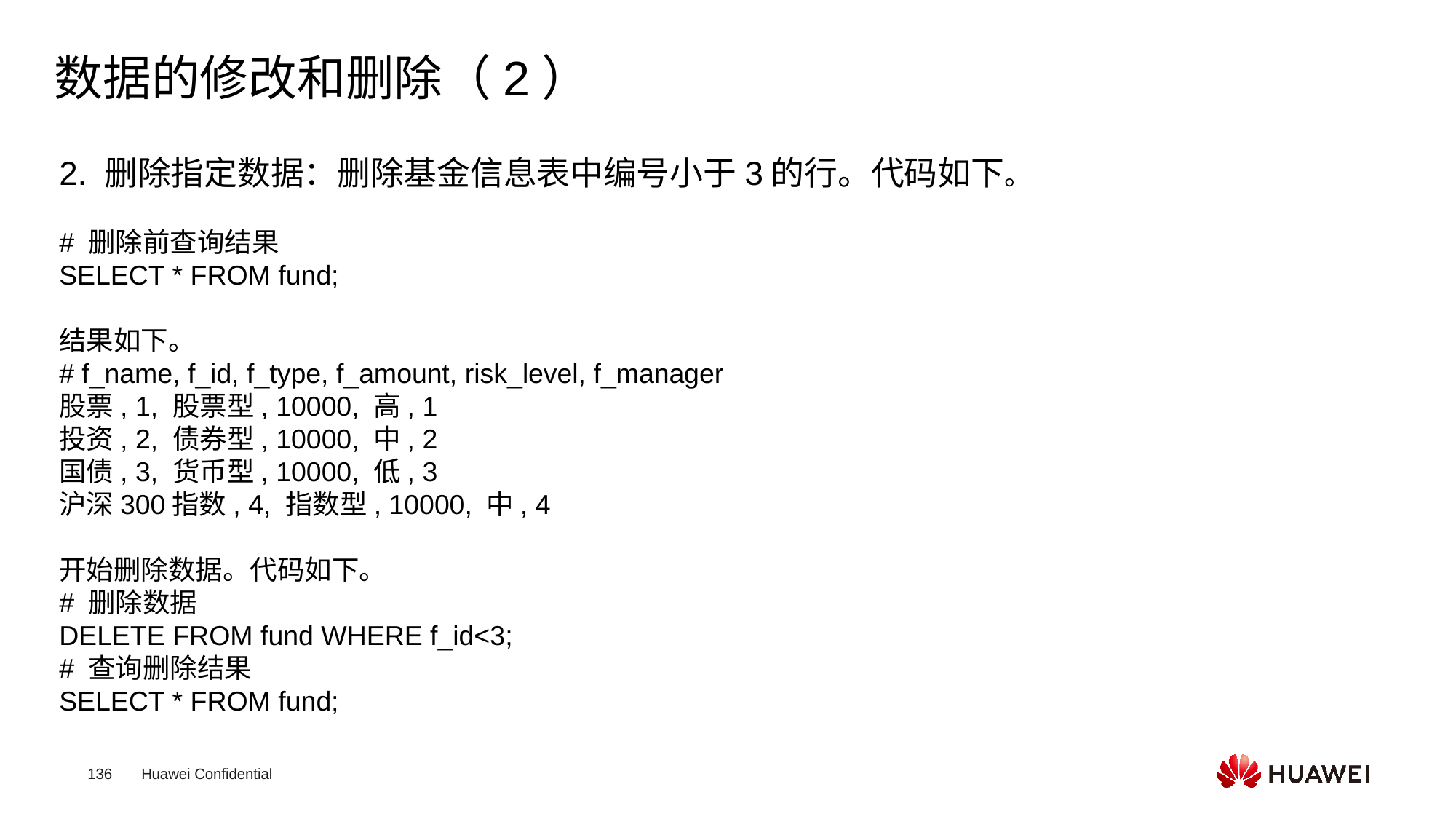

# 数据的修改和删除（2）
2. 删除指定数据：删除基金信息表中编号小于3的行。代码如下。

# 删除前查询结果
SELECT * FROM fund;

结果如下。
# f_name, f_id, f_type, f_amount, risk_level, f_manager
股票, 1, 股票型, 10000, 高, 1
投资, 2, 债券型, 10000, 中, 2
国债, 3, 货币型, 10000, 低, 3
沪深300指数, 4, 指数型, 10000, 中, 4

开始删除数据。代码如下。
# 删除数据
DELETE FROM fund WHERE f_id<3;
# 查询删除结果
SELECT * FROM fund;
Text
Text
Text
Text
Text
Text
Text
Text
Text
Text
Text
Text
Text
Text
Text
Text
Text
Text
Text
Text
Text
Text
Text
Text
Text
Text
Text
Text
Text
Text
Text
Text
Text
Text
Text
Text
Text
Text
Text
Text
Text
Text
Text
Text
Text
Text